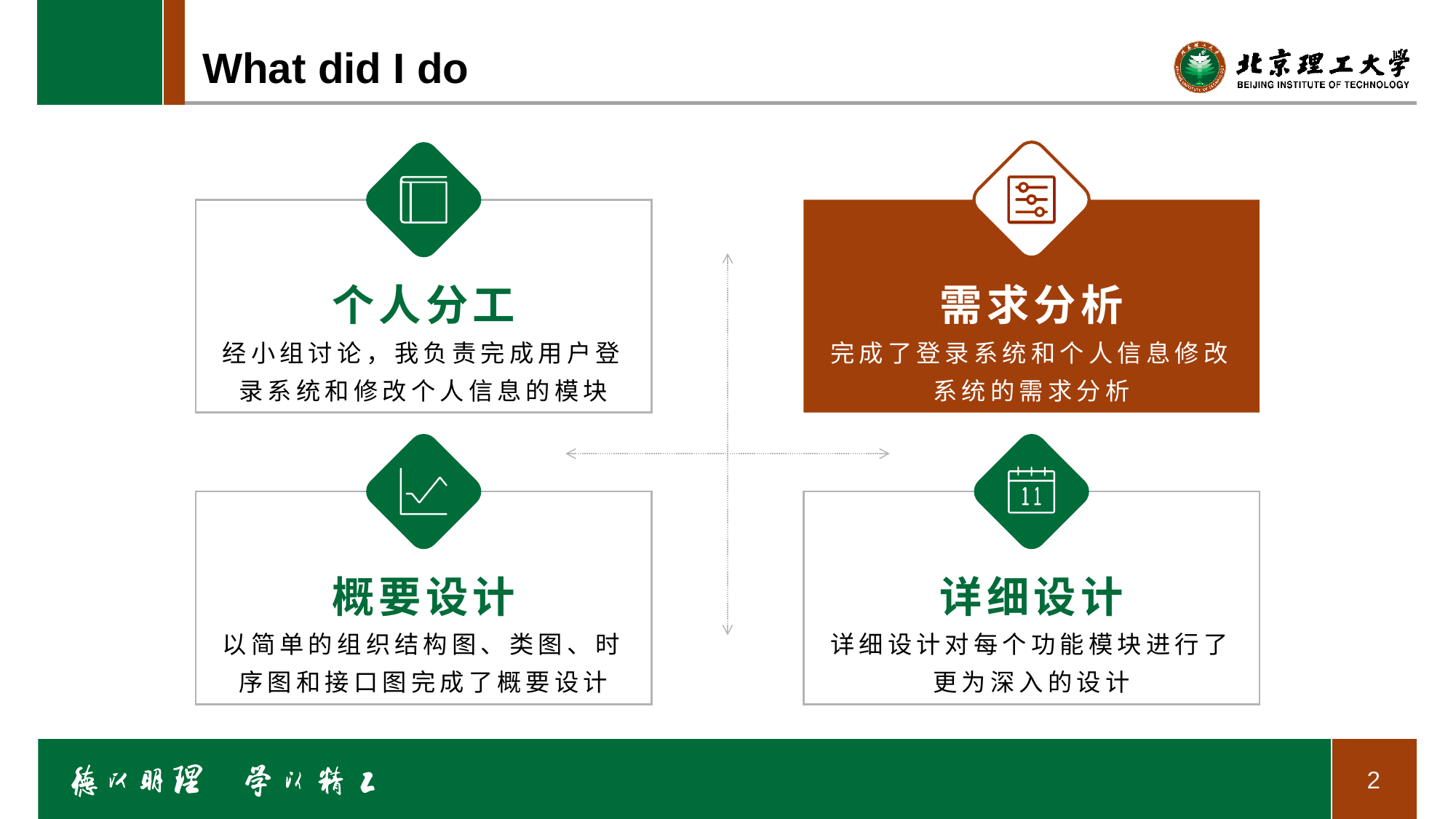

# What did I do

个人分工
经小组讨论，我负责完成用户登录系统和修改个人信息的模块
需求分析
完成了登录系统和个人信息修改系统的需求分析

概要设计
以简单的组织结构图、类图、时序图和接口图完成了概要设计
详细设计
详细设计对每个功能模块进行了更为深入的设计